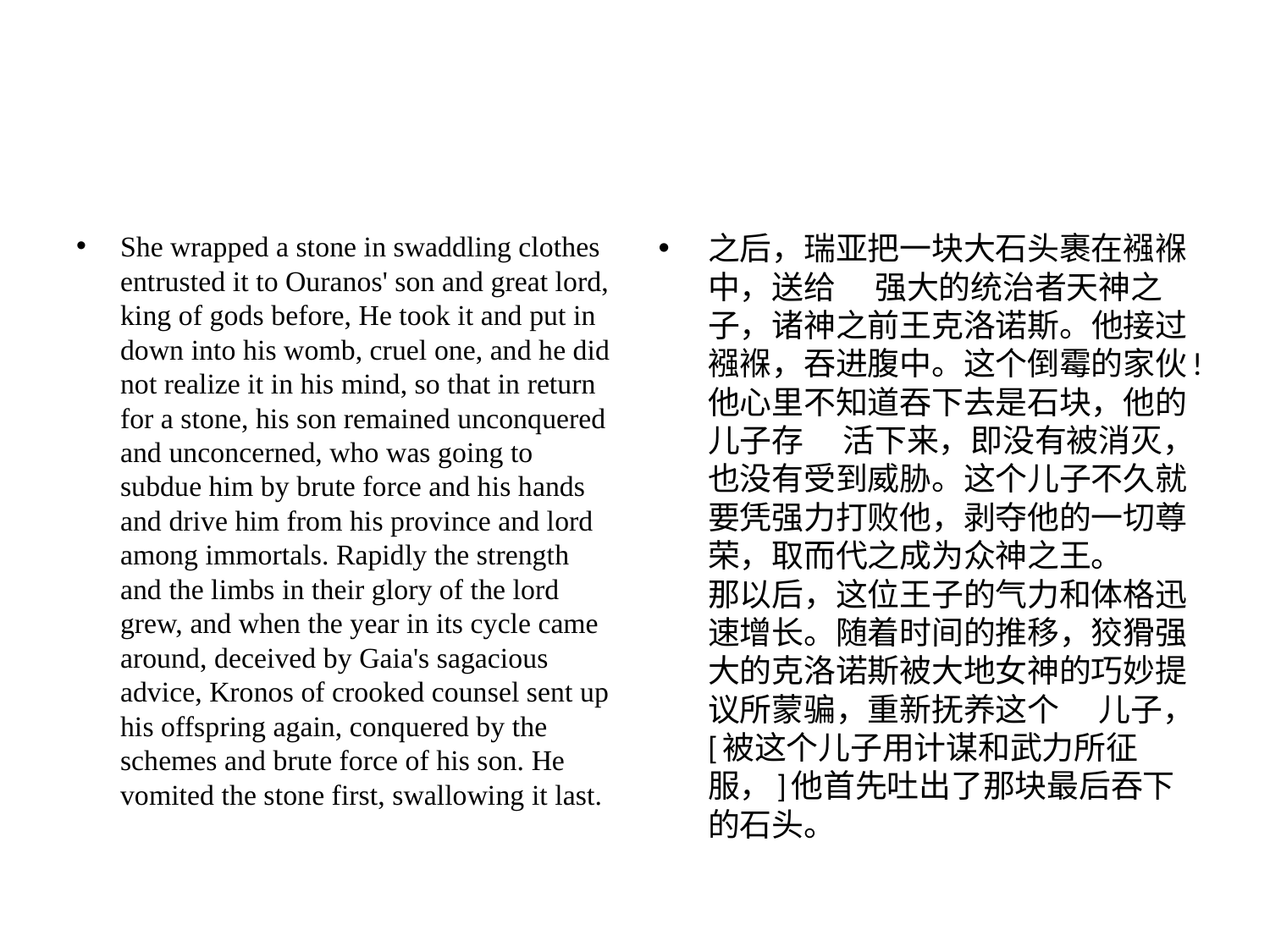

#
She wrapped a stone in swaddling clothes entrusted it to Ouranos' son and great lord, king of gods before, He took it and put in down into his womb, cruel one, and he did not realize it in his mind, so that in return for a stone, his son remained unconquered and unconcerned, who was going to subdue him by brute force and his hands and drive him from his province and lord among immortals. Rapidly the strength and the limbs in their glory of the lord grew, and when the year in its cycle came around, deceived by Gaia's sagacious advice, Kronos of crooked counsel sent up his offspring again, conquered by the schemes and brute force of his son. He vomited the stone first, swallowing it last.
之后，瑞亚把⼀块⼤⽯头裹在襁褓中，送给 　强⼤的统治者天神之⼦，诸神之前王克洛诺斯。他接过襁褓，吞进腹中。这个倒霉的家伙!他⼼⾥不知道吞下去是⽯块，他的⼉⼦存 　活下来，即没有被消灭，也没有受到威胁。这个⼉⼦不久就要凭强⼒打败他，剥夺他的⼀切尊荣，取⽽代之成为众神之王。 　那以后，这位王⼦的⽓⼒和体格迅速增长。随着时间的推移，狡猾强⼤的克洛诺斯被⼤地⼥神的巧妙提议所蒙骗，重新抚养这个 　⼉⼦，[被这个⼉⼦⽤计谋和武⼒所征服，]他⾸先吐出了那块最后吞下的⽯头。